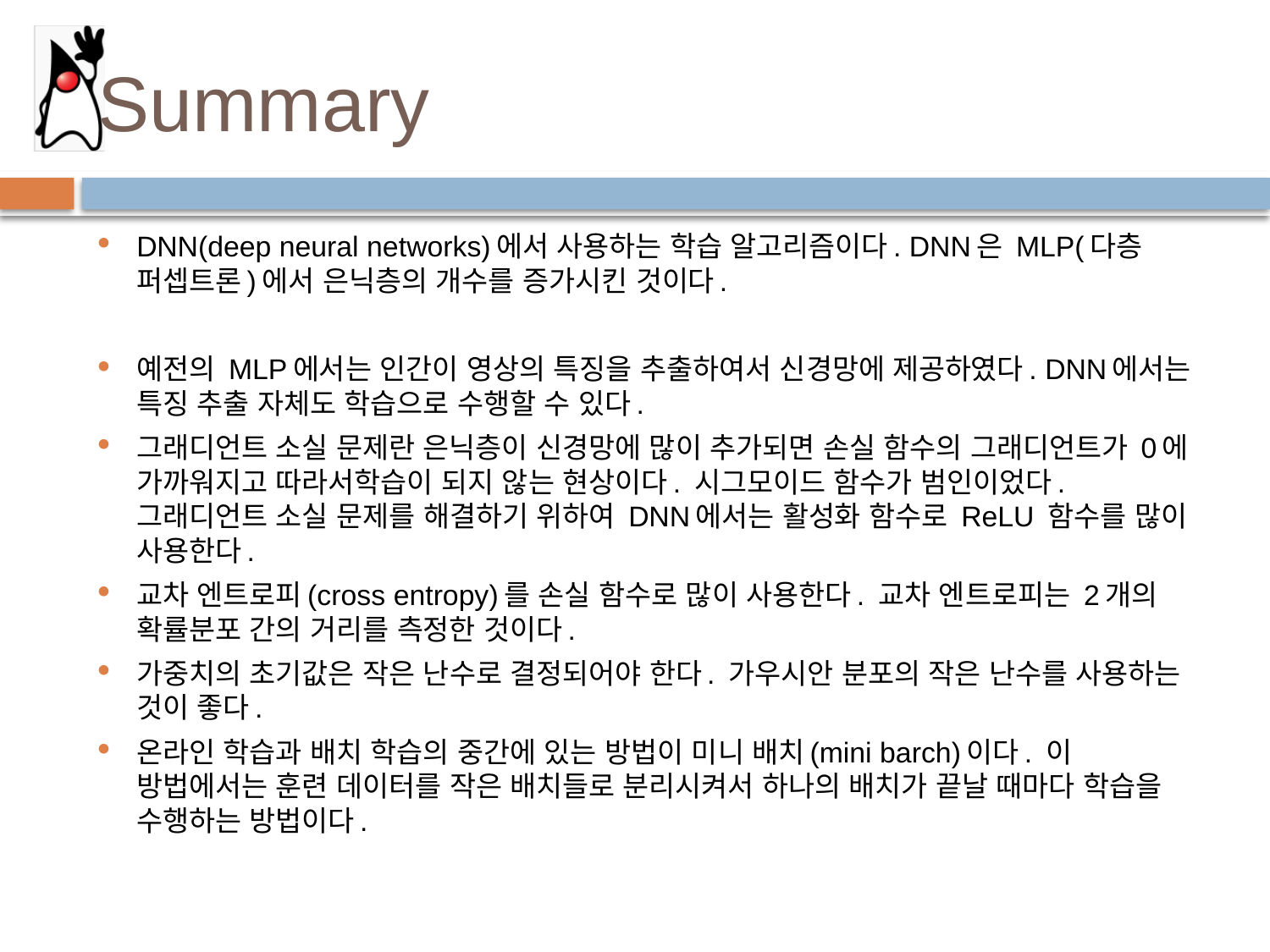

# Summary
DNN(deep neural networks)에서 사용하는 학습 알고리즘이다. DNN은 MLP(다층 퍼셉트론)에서 은닉층의 개수를 증가시킨 것이다.

예전의 MLP에서는 인간이 영상의 특징을 추출하여서 신경망에 제공하였다. DNN에서는 특징 추출 자체도 학습으로 수행할 수 있다.
그래디언트 소실 문제란 은닉층이 신경망에 많이 추가되면 손실 함수의 그래디언트가 0에 가까워지고 따라서학습이 되지 않는 현상이다. 시그모이드 함수가 범인이었다. 그래디언트 소실 문제를 해결하기 위하여 DNN에서는 활성화 함수로 ReLU 함수를 많이 사용한다.
교차 엔트로피(cross entropy)를 손실 함수로 많이 사용한다. 교차 엔트로피는 2개의 확률분포 간의 거리를 측정한 것이다.
가중치의 초기값은 작은 난수로 결정되어야 한다. 가우시안 분포의 작은 난수를 사용하는 것이 좋다.
온라인 학습과 배치 학습의 중간에 있는 방법이 미니 배치(mini barch)이다. 이 방법에서는 훈련 데이터를 작은 배치들로 분리시켜서 하나의 배치가 끝날 때마다 학습을 수행하는 방법이다.